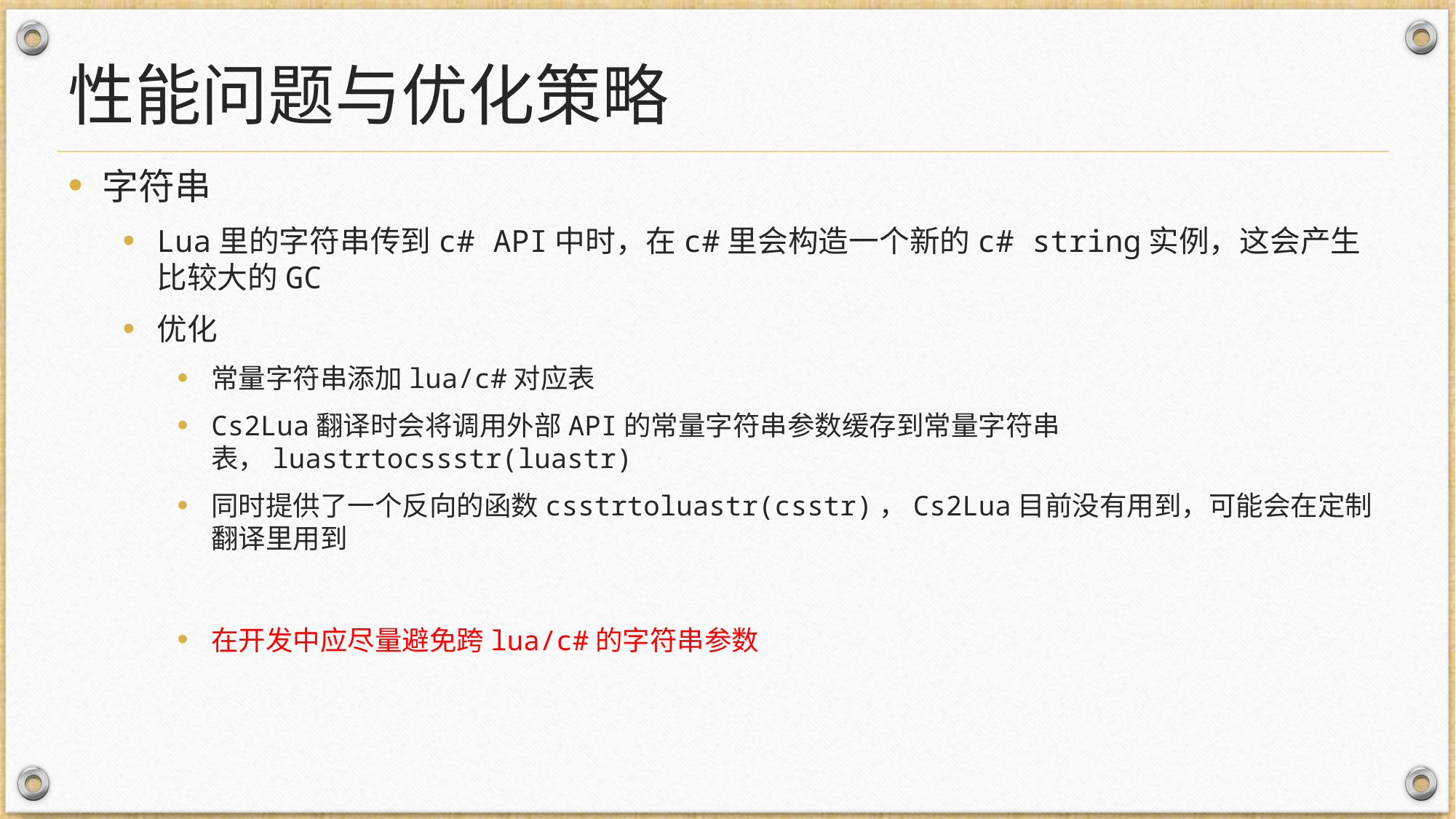

# 性能问题与优化策略
字符串
Lua里的字符串传到c# API中时，在c#里会构造一个新的c# string实例，这会产生比较大的GC
优化
常量字符串添加lua/c#对应表
Cs2Lua翻译时会将调用外部API的常量字符串参数缓存到常量字符串表，luastrtocssstr(luastr)
同时提供了一个反向的函数csstrtoluastr(csstr)，Cs2Lua目前没有用到，可能会在定制翻译里用到

在开发中应尽量避免跨lua/c#的字符串参数